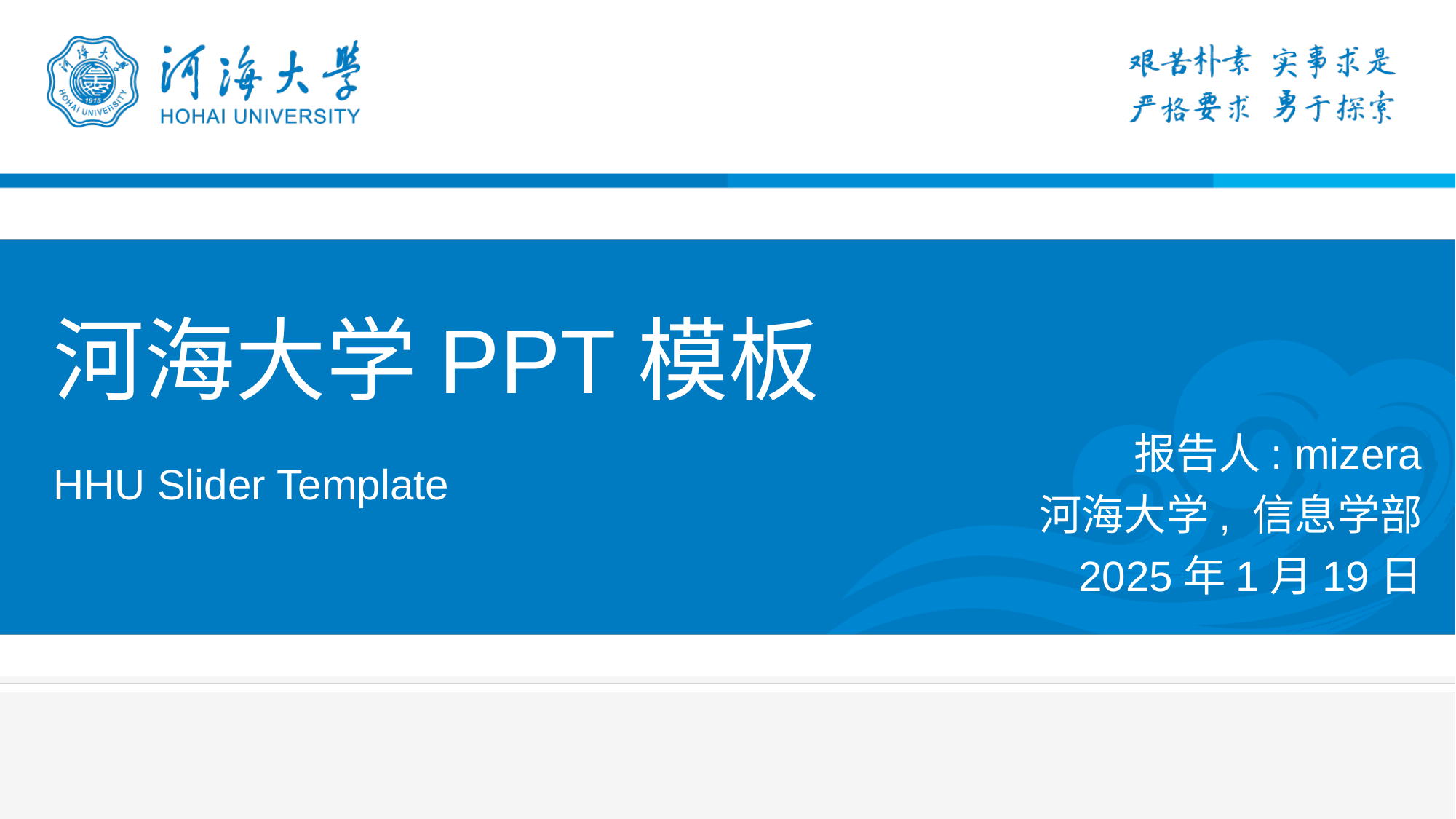

# 河海大学PPT模板
报告人: mizera
河海大学, 信息学部
2025年1月19日
HHU Slider Template